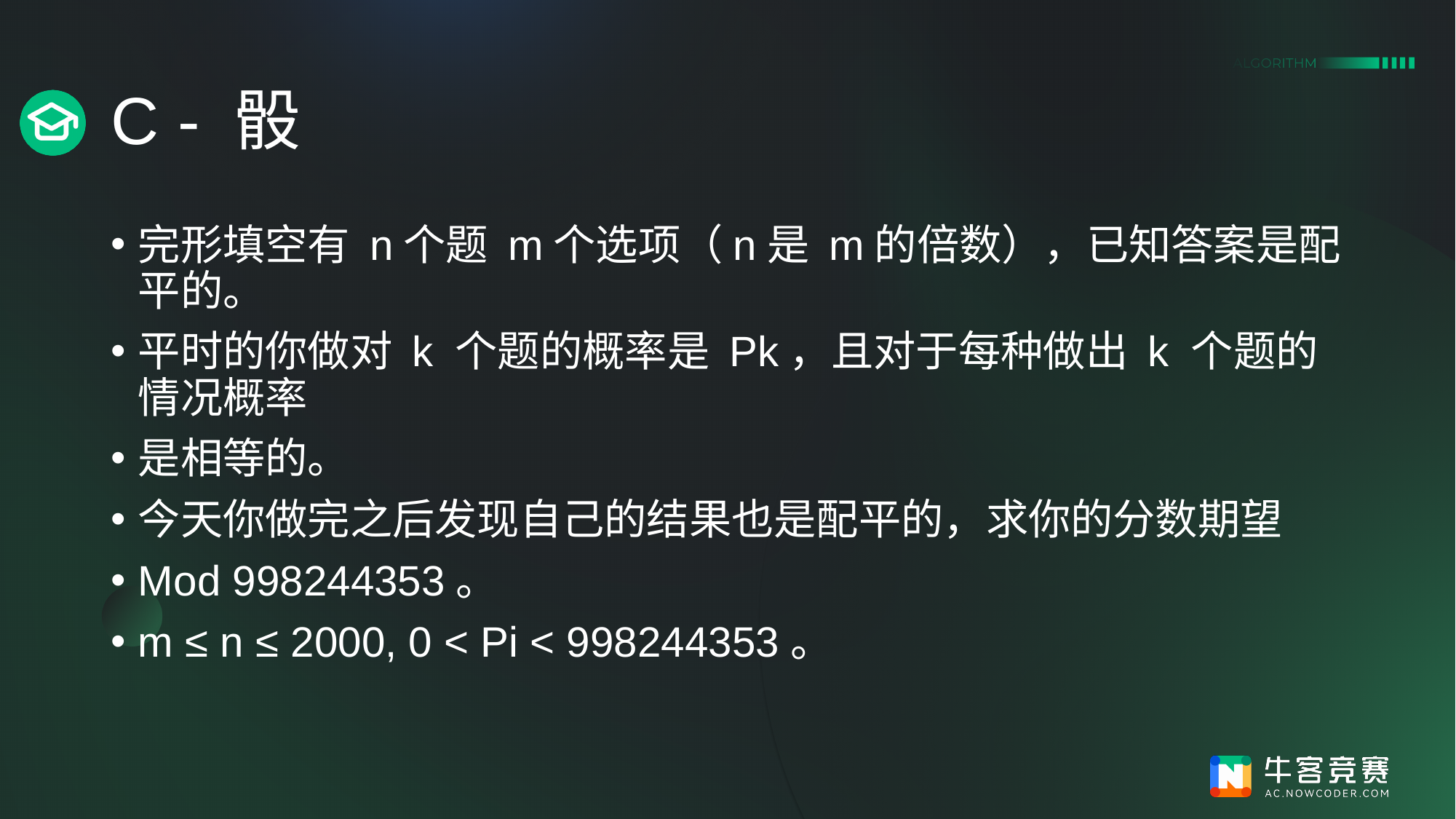

# C - 骰
完形填空有 n个题 m个选项（n是 m的倍数），已知答案是配平的。
平时的你做对 k 个题的概率是 Pk，且对于每种做出 k 个题的情况概率
是相等的。
今天你做完之后发现自己的结果也是配平的，求你的分数期望
Mod 998244353。
m ≤ n ≤ 2000, 0 < Pi < 998244353。